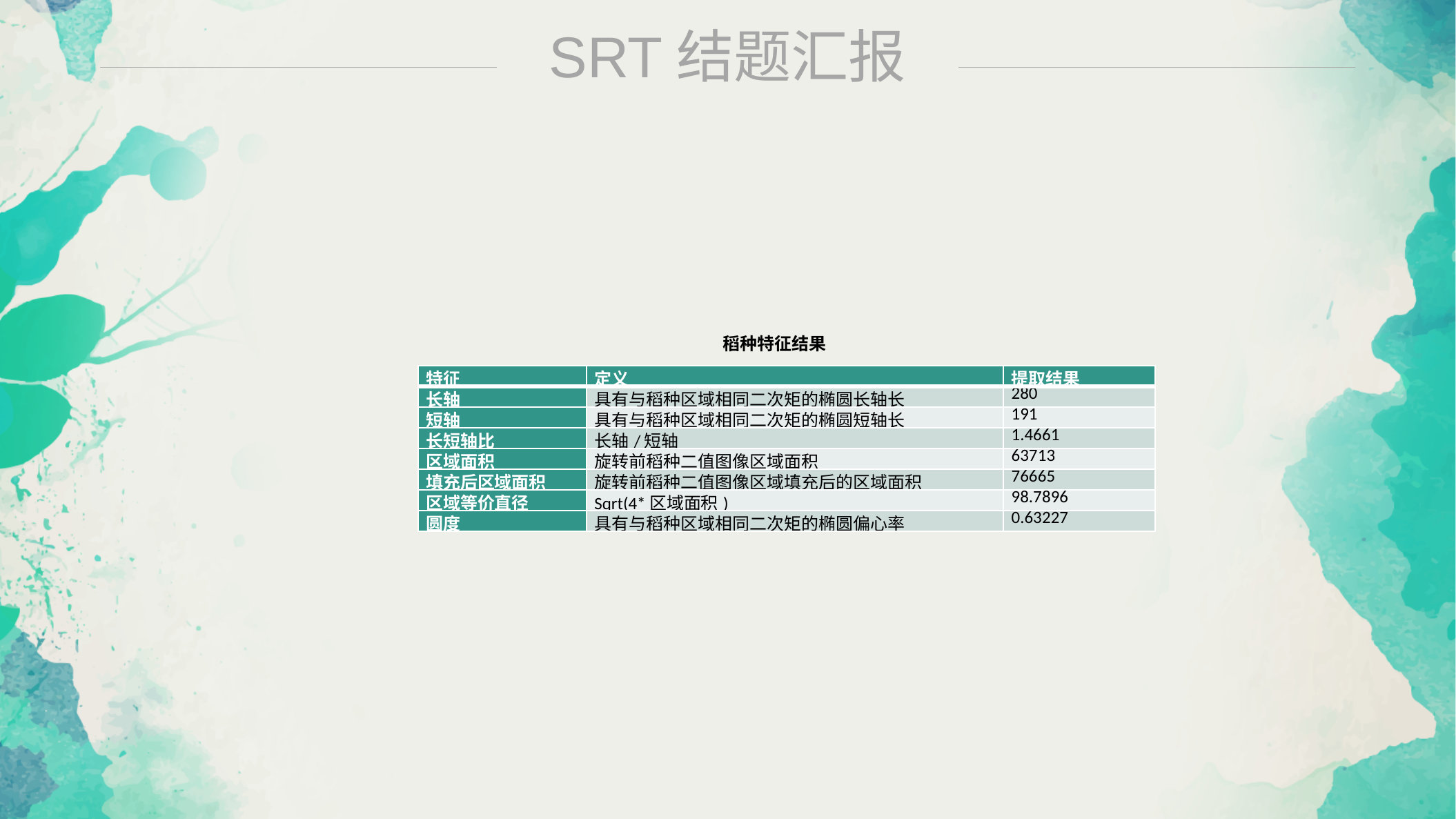

SRT结题汇报
稻种特征结果
| 特征 | 定义 | 提取结果 |
| --- | --- | --- |
| 长轴 | 具有与稻种区域相同二次矩的椭圆长轴长 | 280 |
| 短轴 | 具有与稻种区域相同二次矩的椭圆短轴长 | 191 |
| 长短轴比 | 长轴/短轴 | 1.4661 |
| 区域面积 | 旋转前稻种二值图像区域面积 | 63713 |
| 填充后区域面积 | 旋转前稻种二值图像区域填充后的区域面积 | 76665 |
| 区域等价直径 | Sqrt(4\*区域面积) | 98.7896 |
| 圆度 | 具有与稻种区域相同二次矩的椭圆偏心率 | 0.63227 |